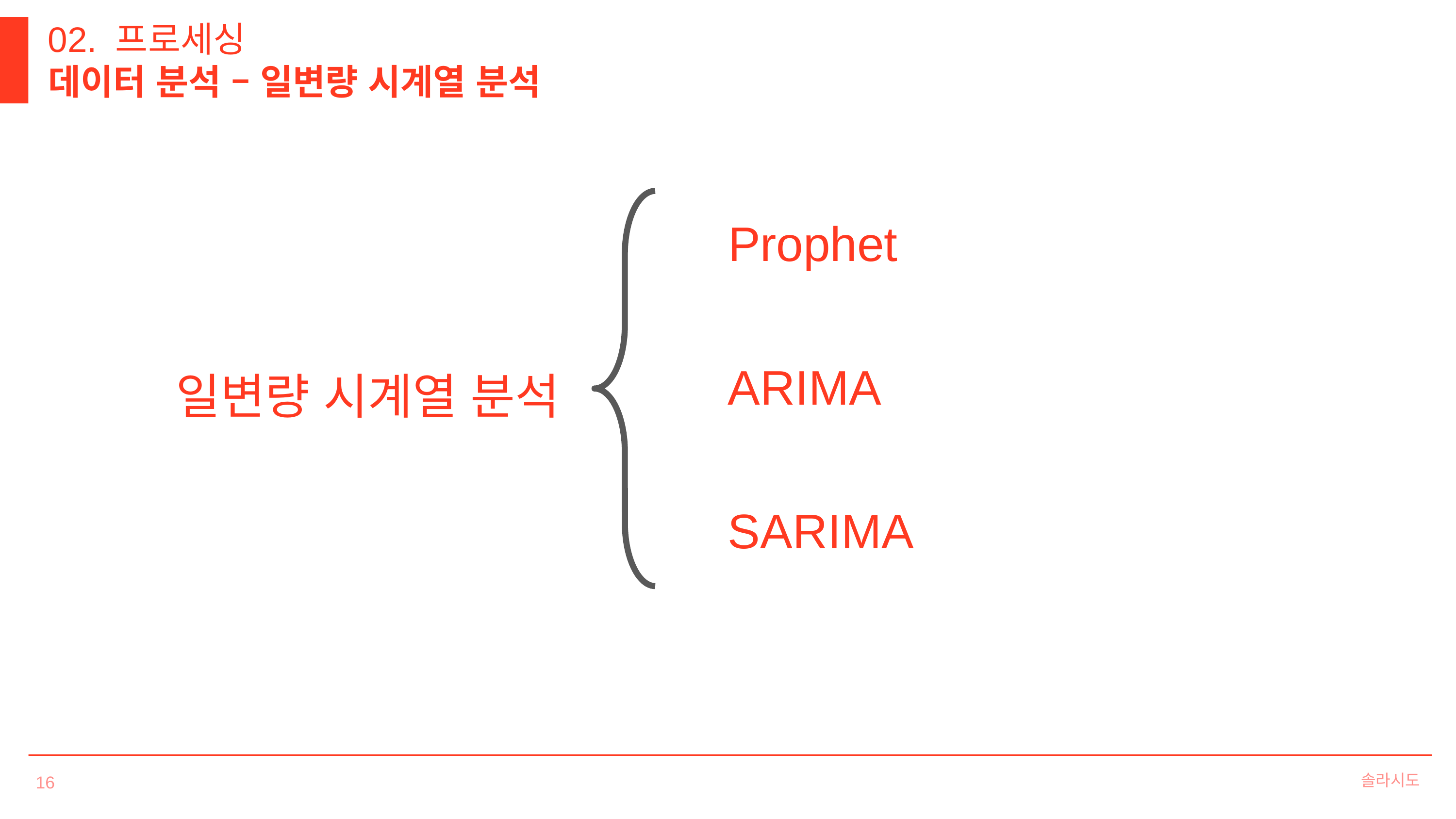

02. 프로세싱
데이터 분석 – 일변량 시계열 분석

Prophet
ARIMA
일변량 시계열 분석
SARIMA

솔라시도
16